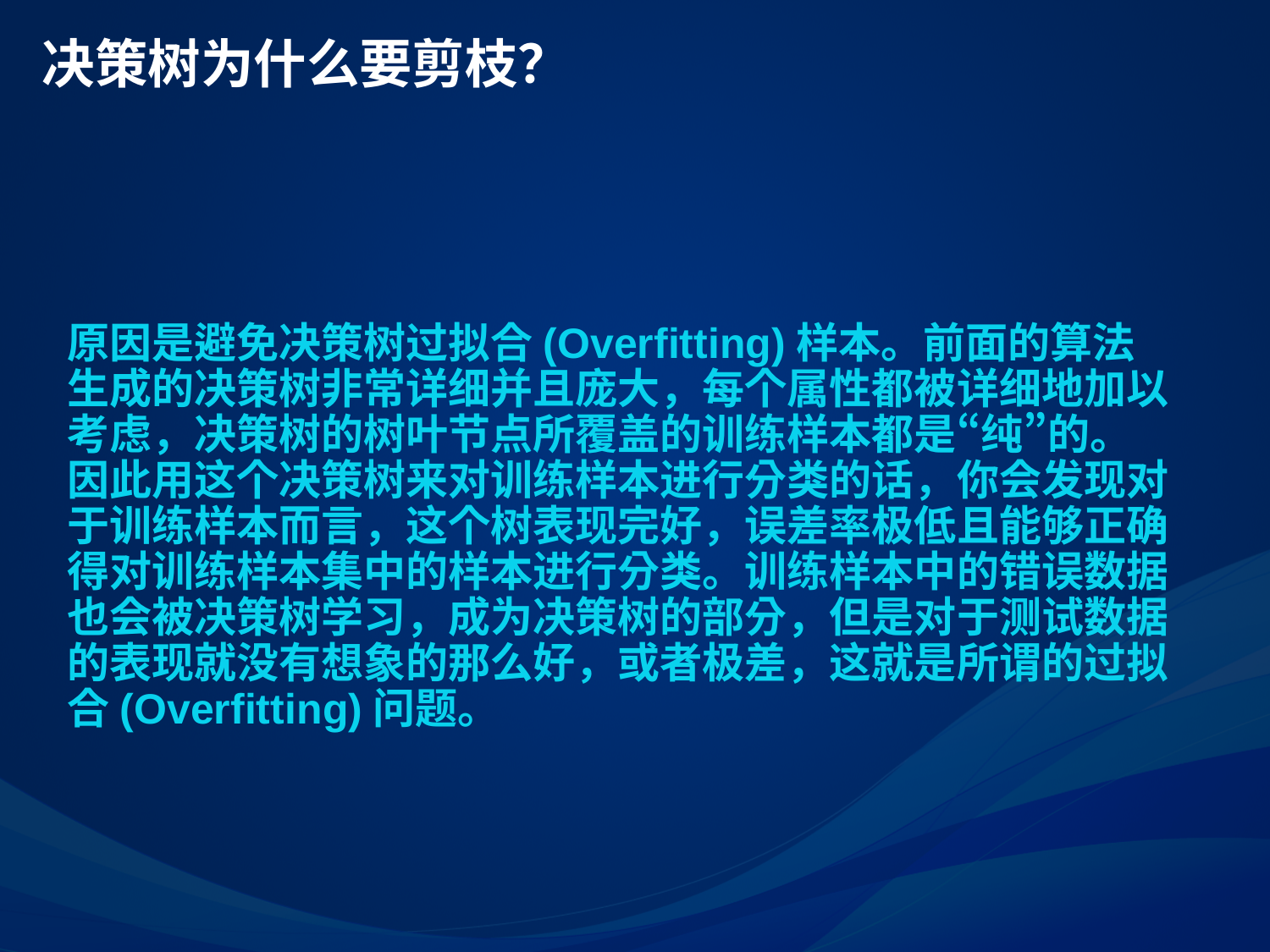

# 决策树为什么要剪枝？
原因是避免决策树过拟合(Overfitting)样本。前面的算法生成的决策树非常详细并且庞大，每个属性都被详细地加以考虑，决策树的树叶节点所覆盖的训练样本都是“纯”的。因此用这个决策树来对训练样本进行分类的话，你会发现对于训练样本而言，这个树表现完好，误差率极低且能够正确得对训练样本集中的样本进行分类。训练样本中的错误数据也会被决策树学习，成为决策树的部分，但是对于测试数据的表现就没有想象的那么好，或者极差，这就是所谓的过拟合(Overfitting)问题。